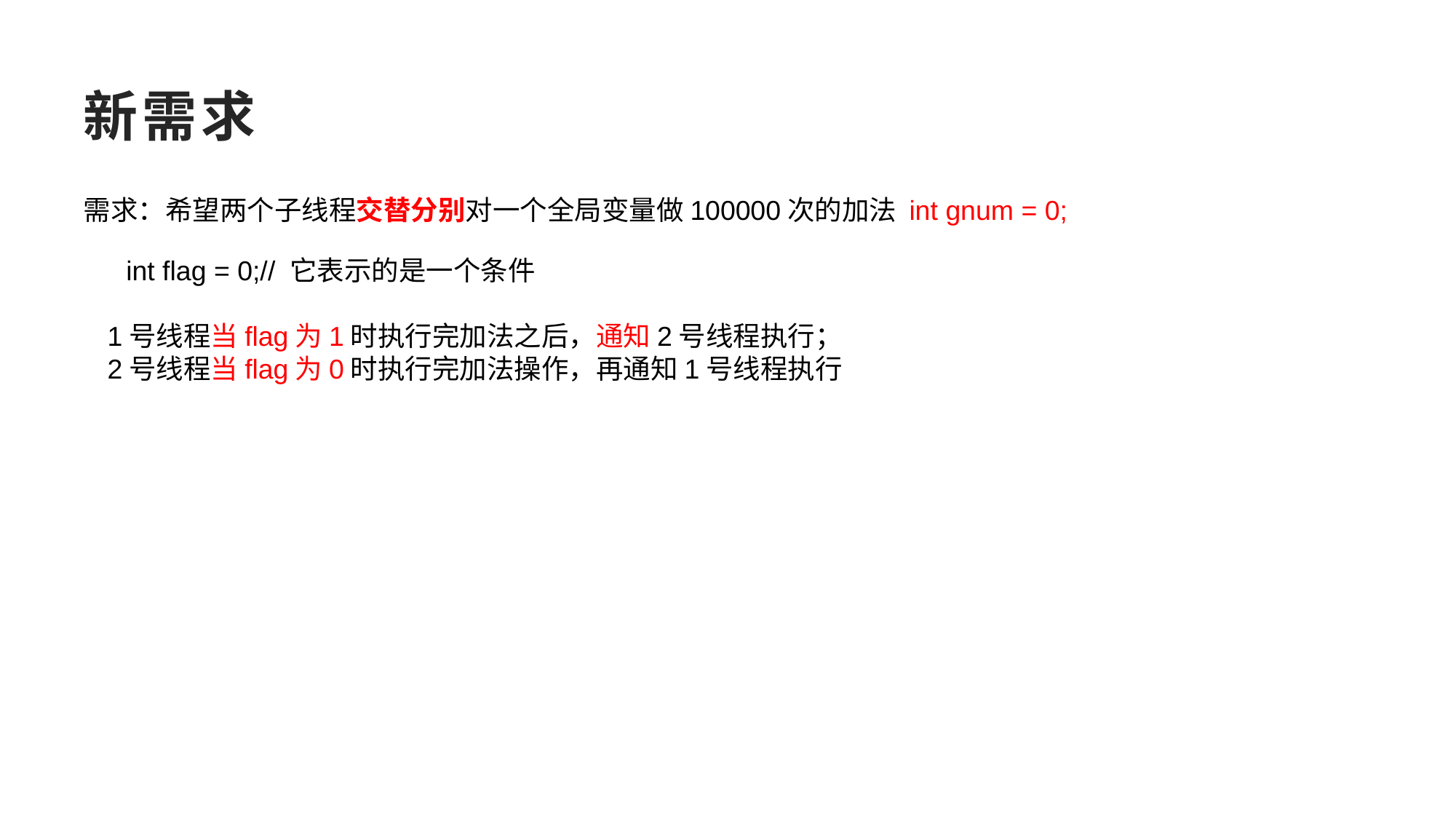

# 新需求
需求：希望两个子线程交替分别对一个全局变量做100000次的加法 int gnum = 0;
int flag = 0;// 它表示的是一个条件
1号线程当flag为1时执行完加法之后，通知2号线程执行；
2号线程当flag为0时执行完加法操作，再通知1号线程执行